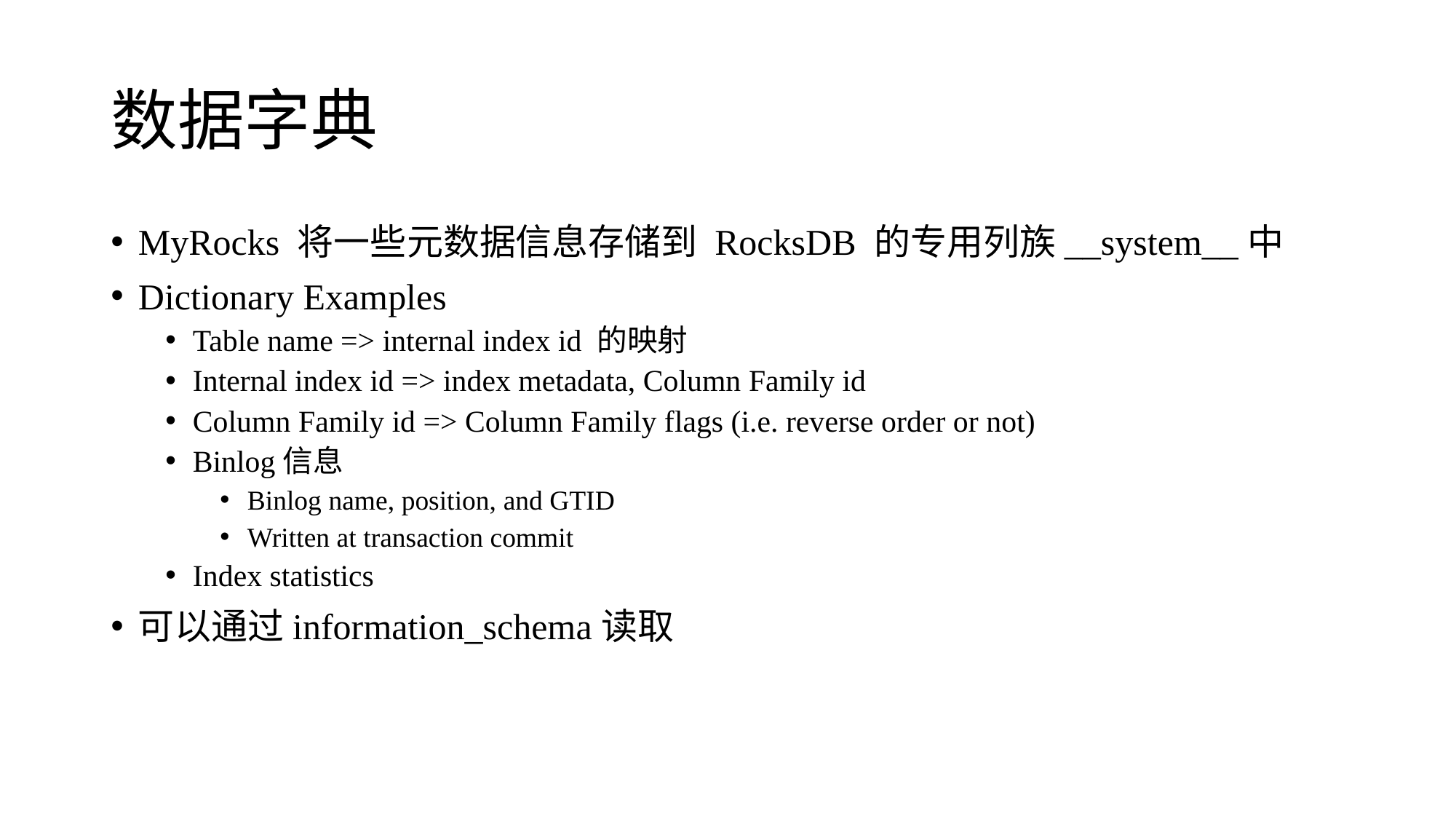

# 数据字典
MyRocks 将一些元数据信息存储到 RocksDB 的专用列族__system__中
Dictionary Examples
Table name => internal index id 的映射
Internal index id => index metadata, Column Family id
Column Family id => Column Family flags (i.e. reverse order or not)
Binlog信息
Binlog name, position, and GTID
Written at transaction commit
Index statistics
可以通过information_schema读取